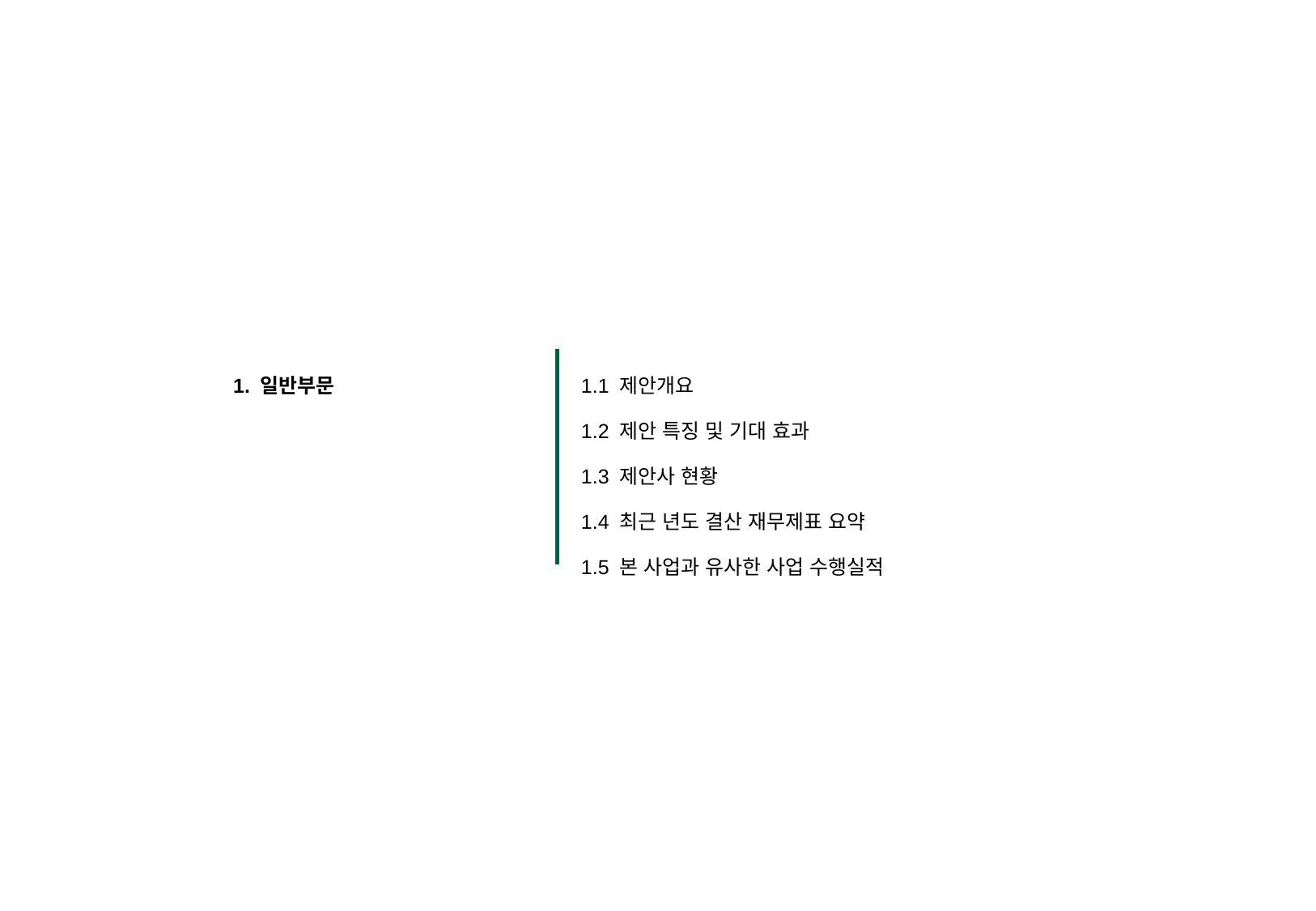

| 1. 일반부문 | 1.1 제안개요 1.2 제안 특징 및 기대 효과 1.3 제안사 현황 1.4 최근 년도 결산 재무제표 요약 1.5 본 사업과 유사한 사업 수행실적 |
| --- | --- |